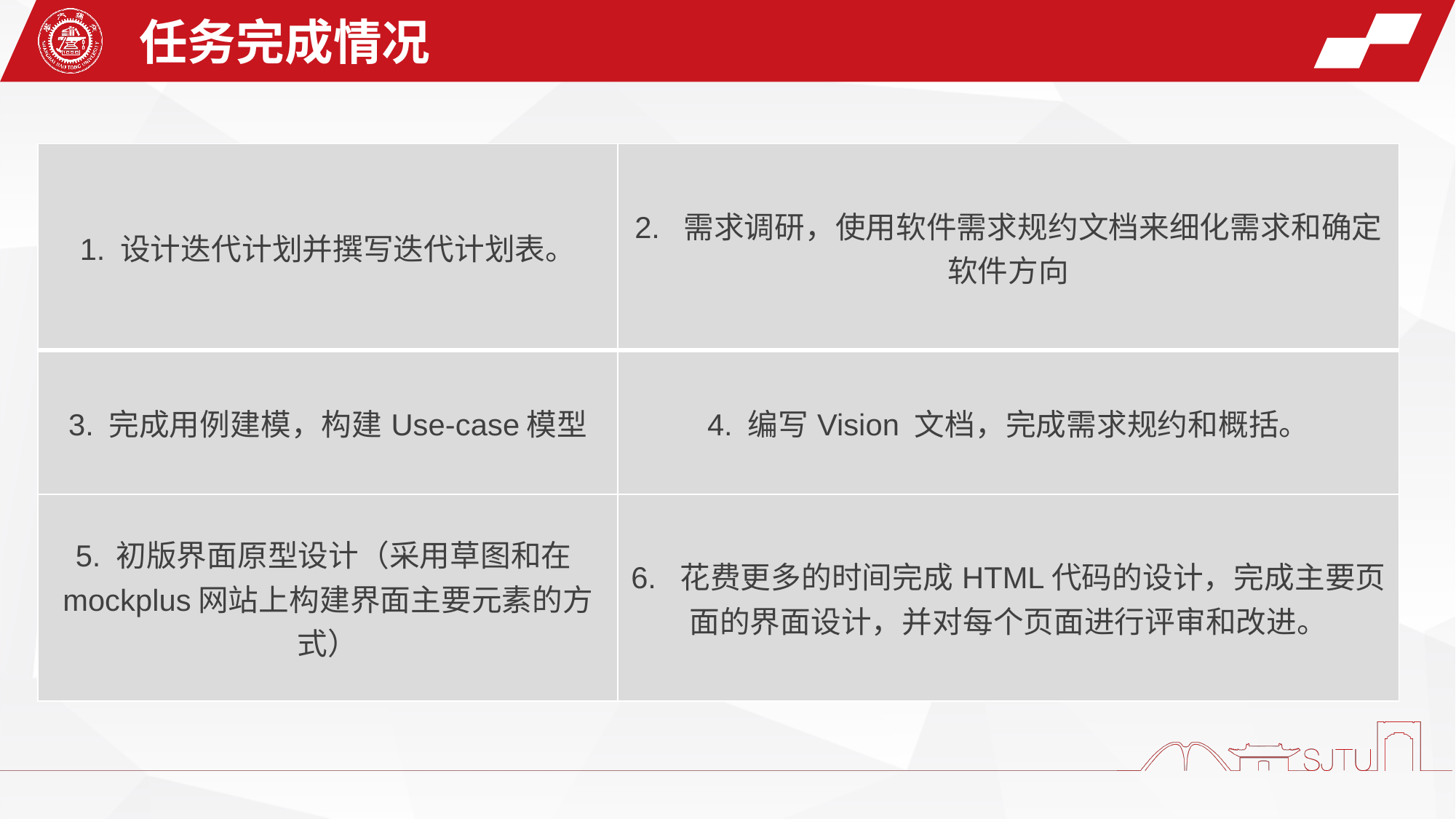

任务完成情况
| 1. 设计迭代计划并撰写迭代计划表。 | 2. 需求调研，使用软件需求规约文档来细化需求和确定软件方向 |
| --- | --- |
| 3. 完成用例建模，构建Use-case模型 | 4. 编写Vision 文档，完成需求规约和概括。 |
| 5. 初版界面原型设计（采用草图和在mockplus网站上构建界面主要元素的方式） | 6. 花费更多的时间完成HTML代码的设计，完成主要页面的界面设计，并对每个页面进行评审和改进。 |